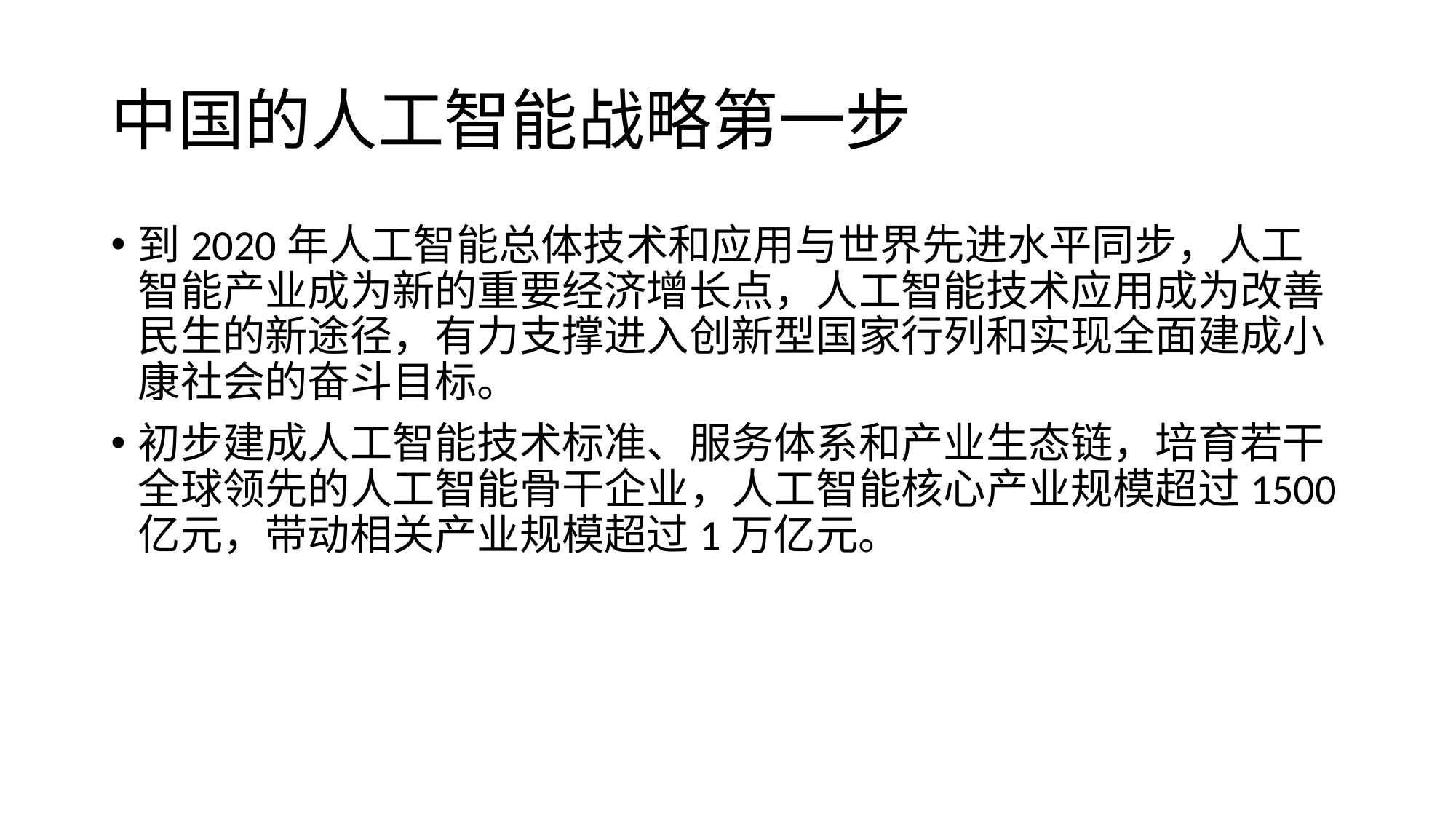

# 中国的人工智能战略第一步
到2020年人工智能总体技术和应用与世界先进水平同步，人工智能产业成为新的重要经济增长点，人工智能技术应用成为改善民生的新途径，有力支撑进入创新型国家行列和实现全面建成小康社会的奋斗目标。
初步建成人工智能技术标准、服务体系和产业生态链，培育若干全球领先的人工智能骨干企业，人工智能核心产业规模超过1500亿元，带动相关产业规模超过1万亿元。